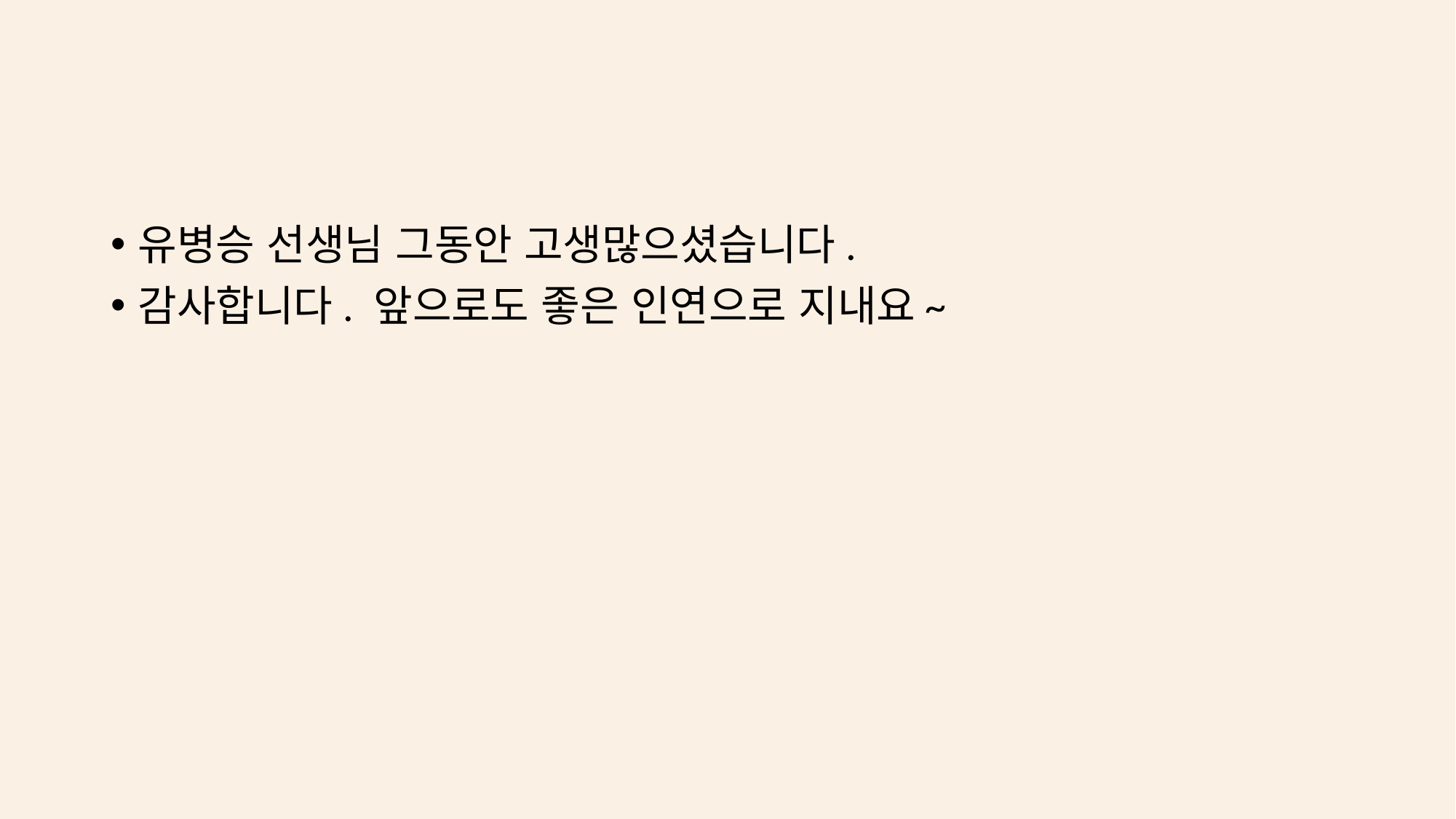

#
유병승 선생님 그동안 고생많으셨습니다.
감사합니다. 앞으로도 좋은 인연으로 지내요~